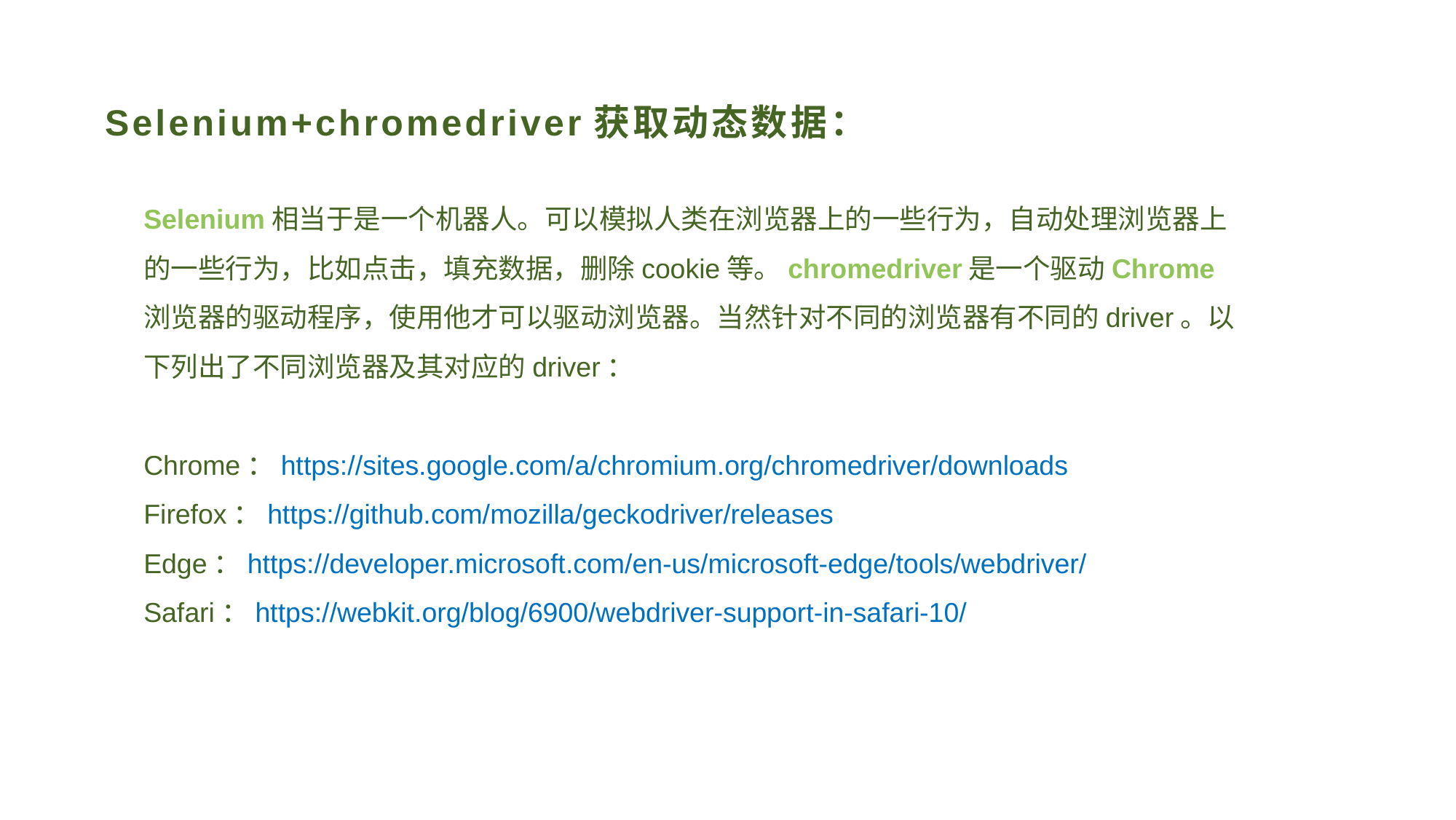

# Selenium+chromedriver获取动态数据：
Selenium相当于是一个机器人。可以模拟人类在浏览器上的一些行为，自动处理浏览器上的一些行为，比如点击，填充数据，删除cookie等。chromedriver是一个驱动Chrome浏览器的驱动程序，使用他才可以驱动浏览器。当然针对不同的浏览器有不同的driver。以下列出了不同浏览器及其对应的driver：

Chrome：https://sites.google.com/a/chromium.org/chromedriver/downloads
Firefox：https://github.com/mozilla/geckodriver/releases
Edge：https://developer.microsoft.com/en-us/microsoft-edge/tools/webdriver/
Safari：https://webkit.org/blog/6900/webdriver-support-in-safari-10/